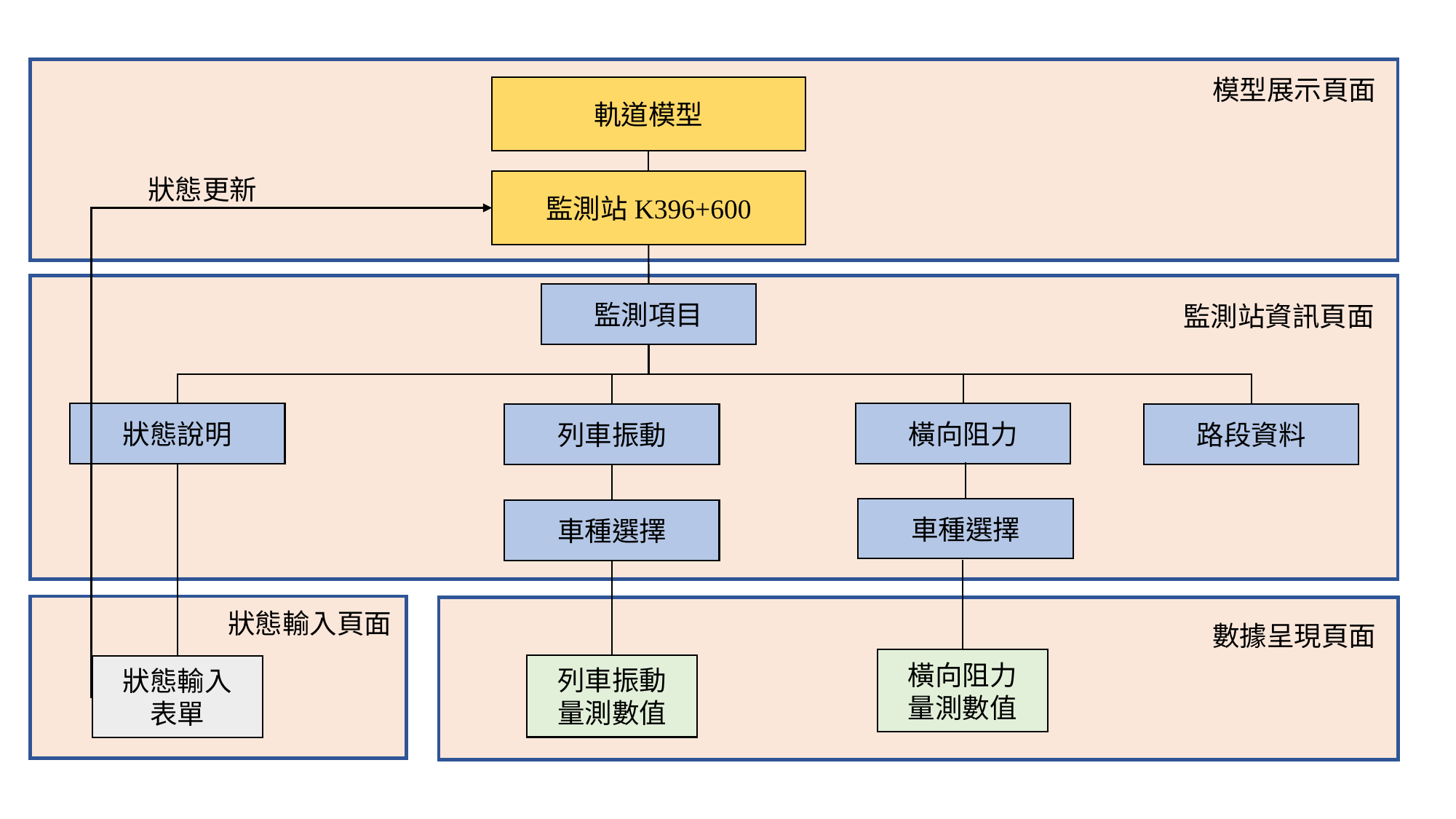

模型展示頁面
軌道模型
狀態更新
監測站K396+600

監測項目
監測站資訊頁面
橫向阻力
狀態說明
列車振動
路段資料
車種選擇
車種選擇

狀態輸入頁面
數據呈現頁面
橫向阻力
量測數值
列車振動
量測數值
狀態輸入
表單